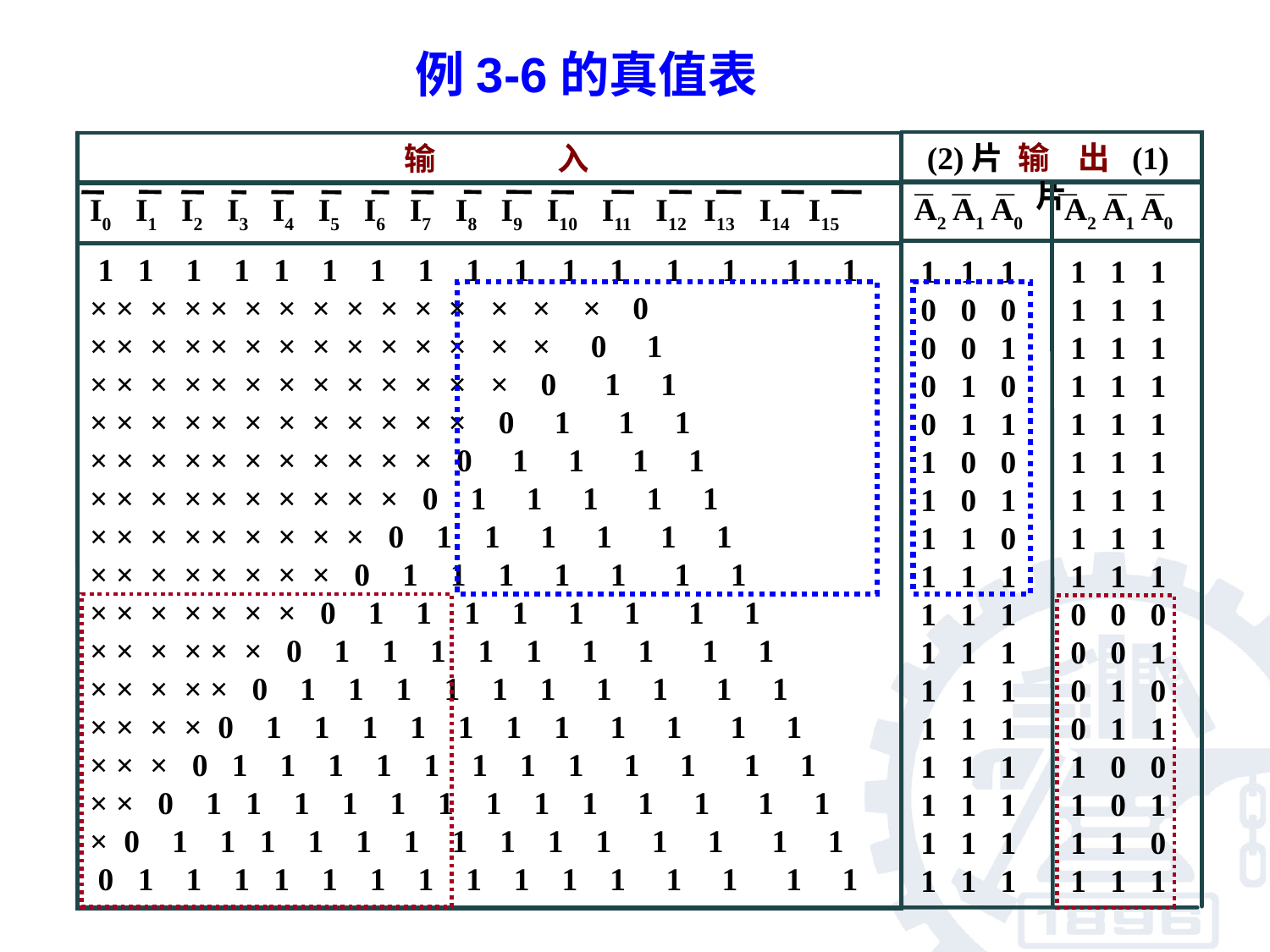

例3-6的真值表
(2)片  输    出  (1)片
 输                 入

A2 A1 A0
A2 A1 A0
I0   I1   I2   I3   I4   I5   I6   I7   I8   I9   I10   I11   I12   I13   I14    I15

 1   1    1    1   1    1    1    1    1    1    1    1     1     1      1     1
× ×  ×  × ×  ×  ×  ×  ×  ×  ×  ×   ×   ×    ×    0
× ×  ×  × ×  ×  ×  ×  ×  ×  ×  ×   ×   ×     0     1
× ×  ×  × ×  ×  ×  ×  ×  ×  ×  ×   ×    0      1     1
× ×  ×  × ×  ×  ×  ×  ×  ×  ×  ×    0     1      1     1
× ×  ×  × ×  ×  ×  ×  ×  ×  ×   0     1     1      1     1
× ×  ×  × ×  ×  ×  ×  ×  ×   0    1     1     1      1     1
× ×  ×  × ×  ×  ×  ×  ×   0    1    1     1     1      1     1
× ×  ×  × ×  ×  ×  ×   0    1    1    1     1     1      1     1
× ×  ×  × ×  ×  ×   0    1    1    1    1     1     1      1     1
× ×  ×  × ×  ×   0    1    1    1    1    1     1     1      1     1
× ×  ×  × ×   0    1    1    1    1    1    1     1     1      1     1
× ×  ×  ×  0    1    1    1    1    1    1    1     1     1      1     1
× ×  ×   0   1    1    1    1    1    1    1    1     1     1      1     1
× ×   0    1   1    1    1    1    1    1    1    1     1     1      1     1
×  0    1    1   1    1    1    1    1    1    1    1     1     1      1     1
 0   1    1    1   1    1    1    1    1    1    1    1     1     1      1     1
1   1   1
0   0   0
0   0   1
0   1   0
0   1   1
1   0   0
1   0   1
1   1   0
1   1   1
1   1   1
1   1   1
1   1   1
1   1   1
1   1   1
1   1   1
1   1   1
1   1   1
1   1   1
1   1   1
1   1   1
1   1   1
1   1   1
1   1   1
1   1   1
1   1   1
1   1   1
0   0   0
0   0   1
0   1   0
0   1   1
1   0   0
1   0   1
1   1   0
1   1   1